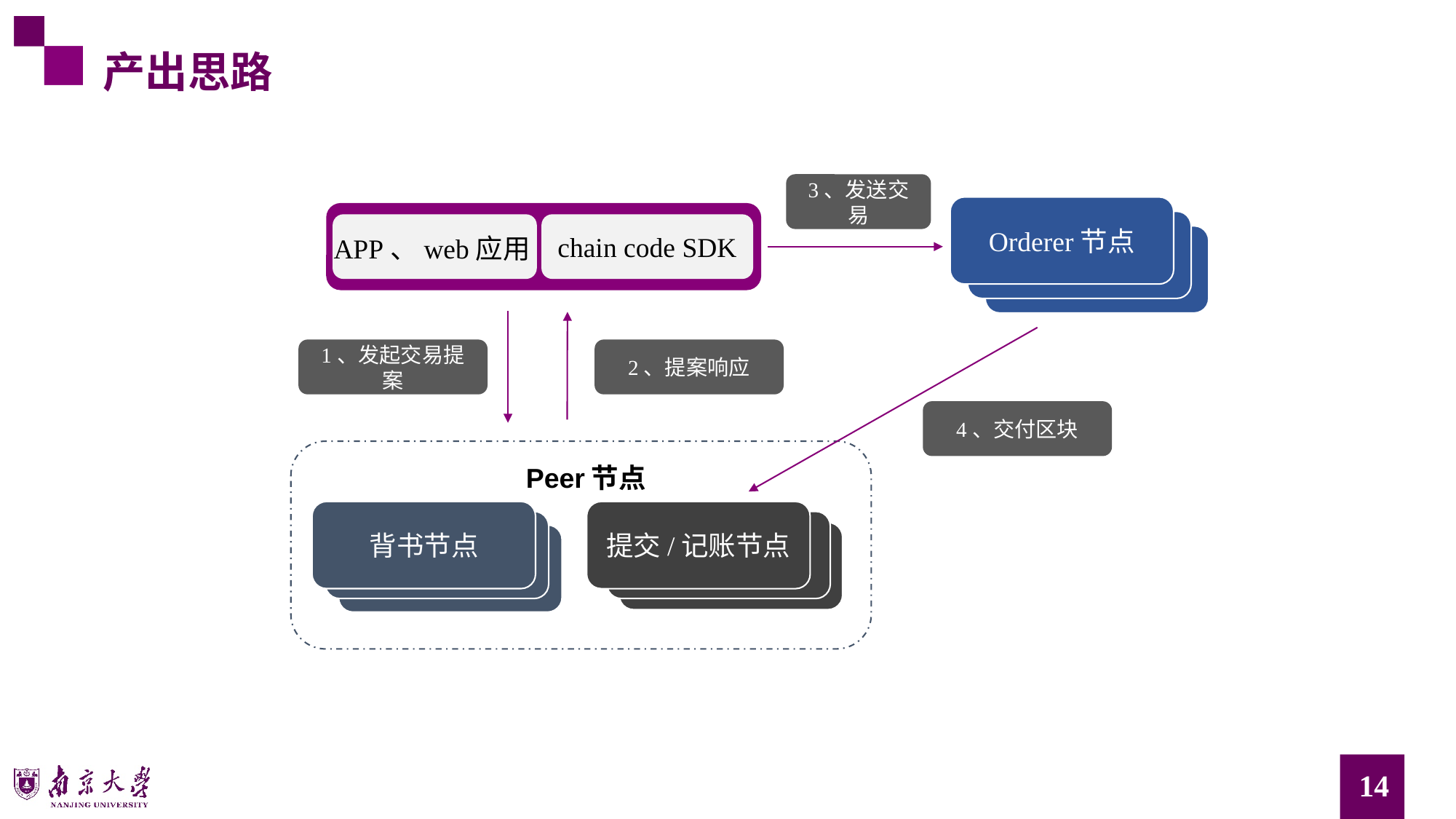

产出思路
3、发送交易
Orderer节点
t

chain code SDK
APP、web应用
1、发起交易提案
2、提案响应
4、交付区块
Peer节点

背书节点
t

提交/记账节点
t

14